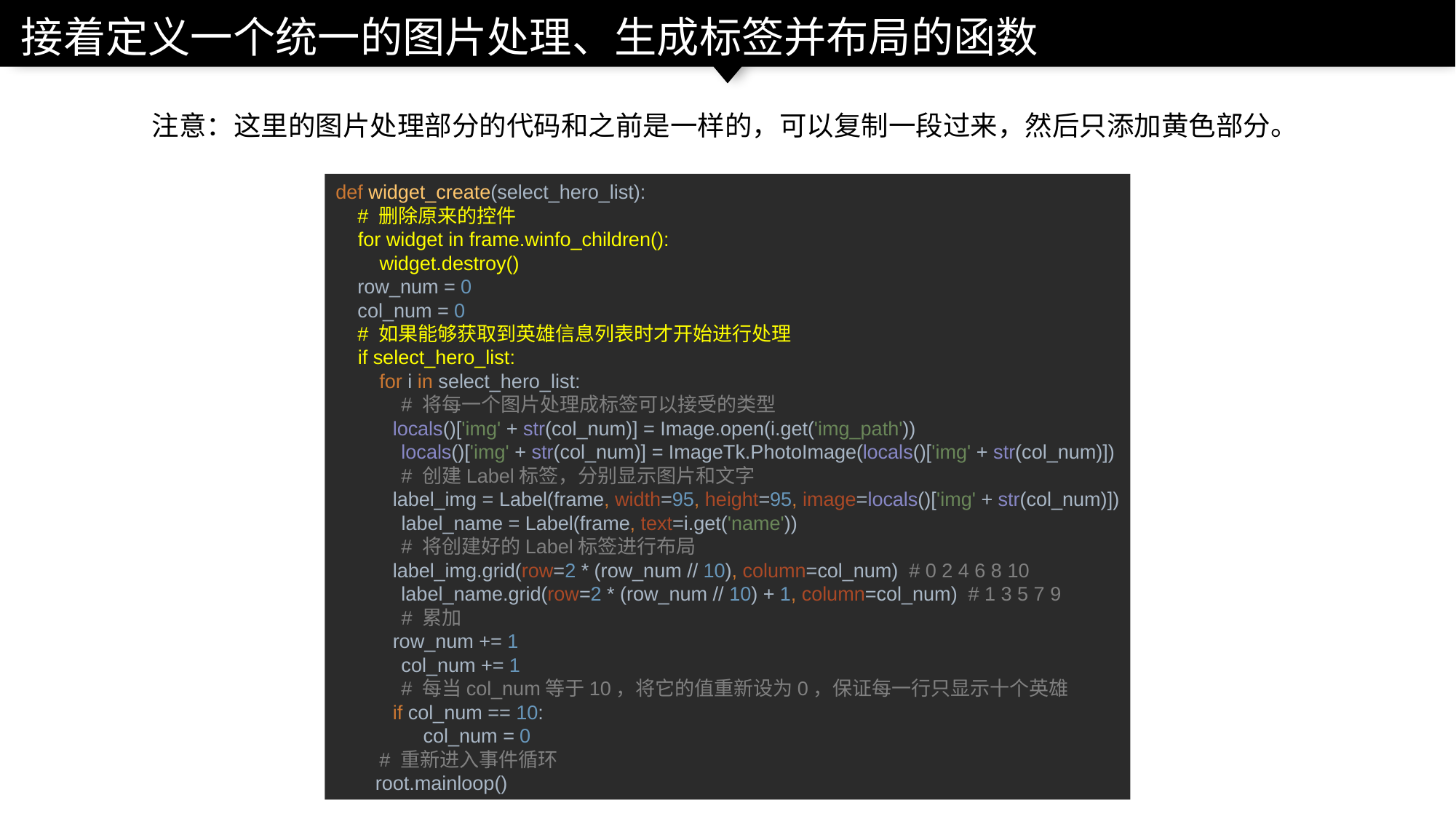

接着定义一个统一的图片处理、生成标签并布局的函数
注意：这里的图片处理部分的代码和之前是一样的，可以复制一段过来，然后只添加黄色部分。
def widget_create(select_hero_list):
    # 删除原来的控件
    for widget in frame.winfo_children():
        widget.destroy()
    row_num = 0
    col_num = 0
    # 如果能够获取到英雄信息列表时才开始进行处理
    if select_hero_list:
        for i in select_hero_list:
            # 将每一个图片处理成标签可以接受的类型
            locals()['img' + str(col_num)] = Image.open(i.get('img_path'))
            locals()['img' + str(col_num)] = ImageTk.PhotoImage(locals()['img' + str(col_num)])
            # 创建Label标签，分别显示图片和文字
            label_img = Label(frame, width=95, height=95, image=locals()['img' + str(col_num)])
            label_name = Label(frame, text=i.get('name'))
            # 将创建好的Label标签进行布局
            label_img.grid(row=2 * (row_num // 10), column=col_num)  # 0 2 4 6 8 10
            label_name.grid(row=2 * (row_num // 10) + 1, column=col_num)  # 1 3 5 7 9
            # 累加
            row_num += 1
            col_num += 1
            # 每当col_num等于10，将它的值重新设为0，保证每一行只显示十个英雄
            if col_num == 10:
                col_num = 0
        # 重新进入事件循环
        root.mainloop()